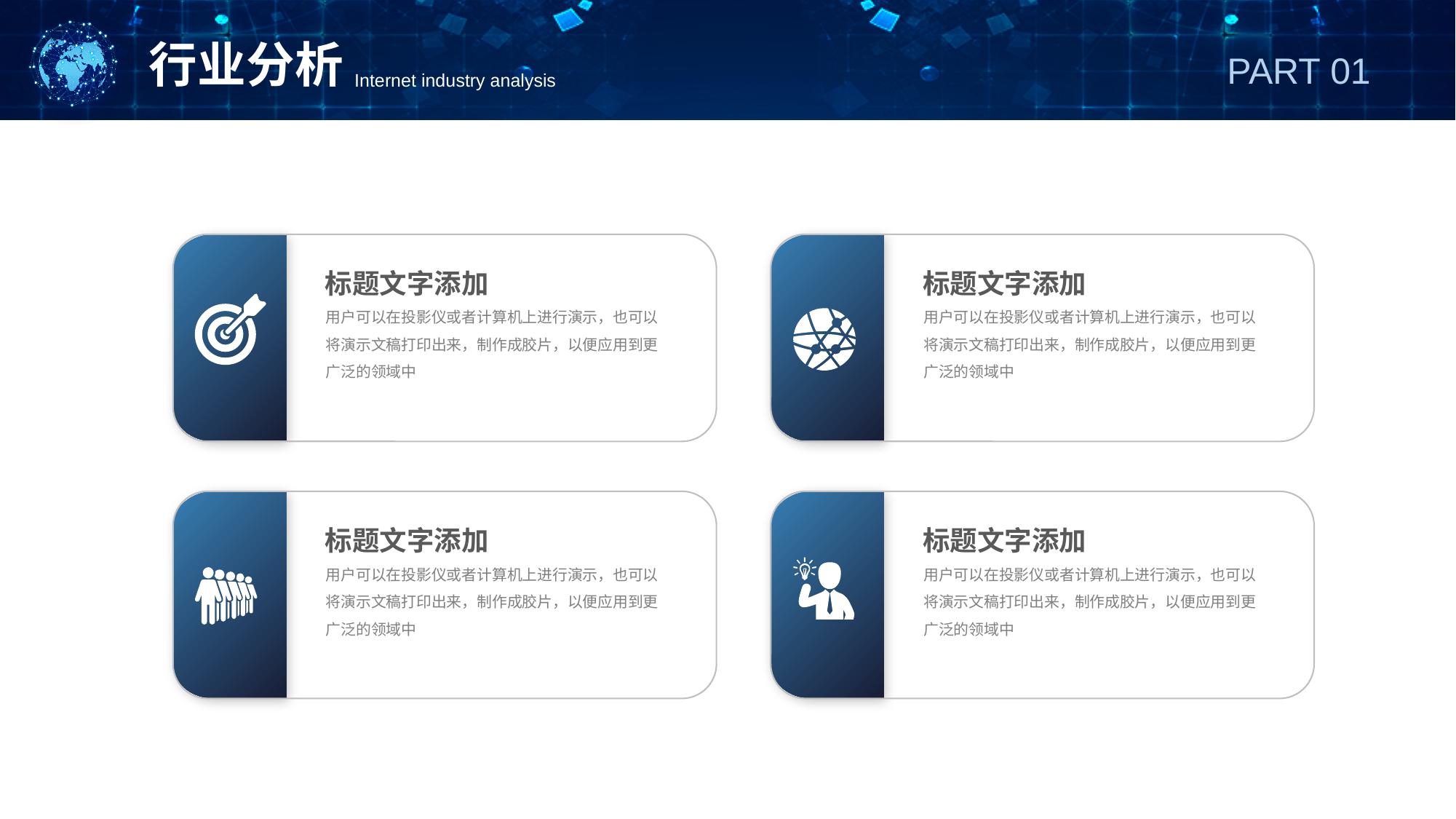

行业分析
Internet industry analysis
PART 01

标题文字添加
用户可以在投影仪或者计算机上进行演示，也可以将演示文稿打印出来，制作成胶片，以便应用到更广泛的领域中

标题文字添加
用户可以在投影仪或者计算机上进行演示，也可以将演示文稿打印出来，制作成胶片，以便应用到更广泛的领域中

标题文字添加
用户可以在投影仪或者计算机上进行演示，也可以将演示文稿打印出来，制作成胶片，以便应用到更广泛的领域中

标题文字添加
用户可以在投影仪或者计算机上进行演示，也可以将演示文稿打印出来，制作成胶片，以便应用到更广泛的领域中